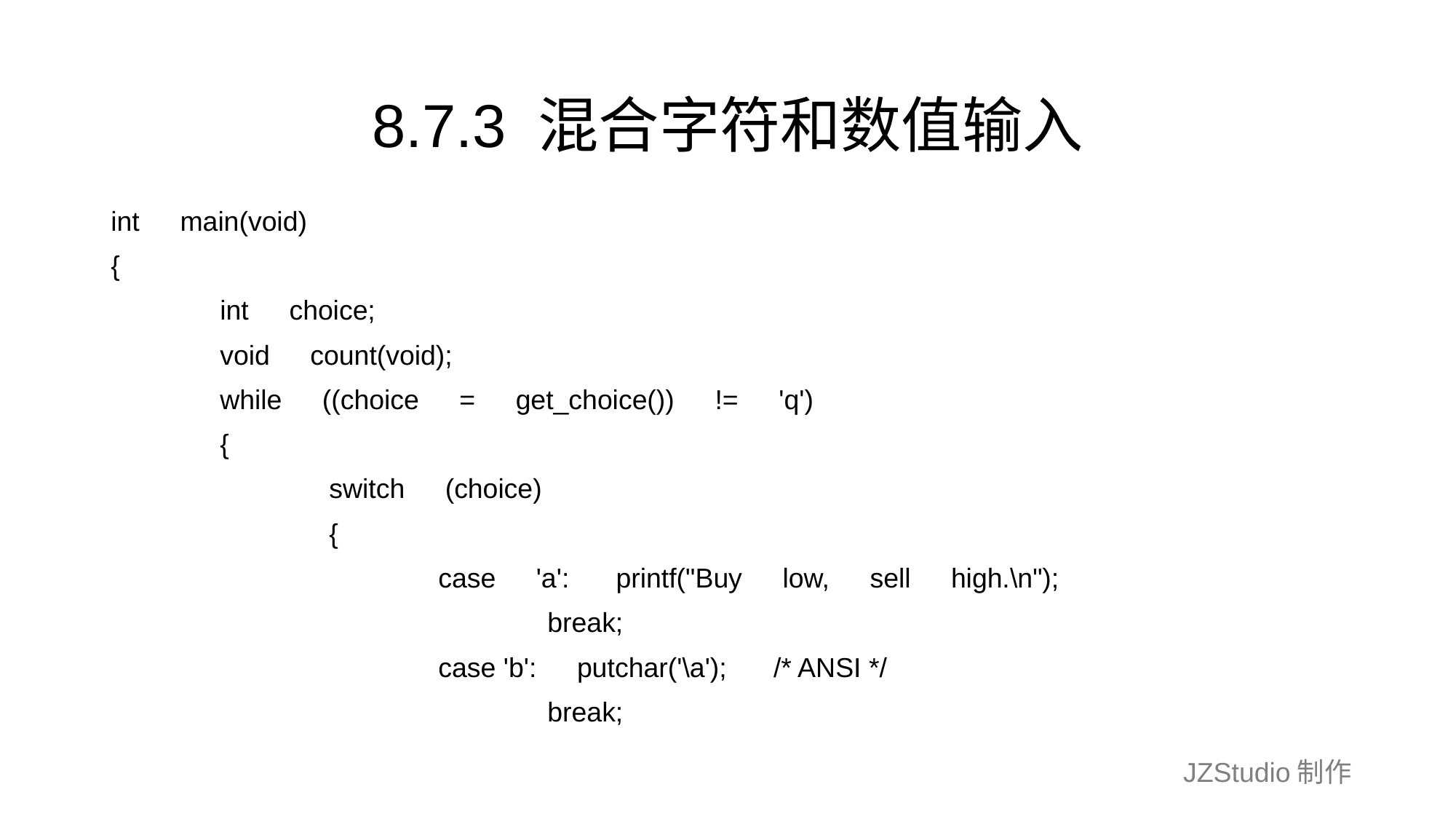

# 8.7.3 混合字符和数值输入
int　main(void)
{
	int　choice;
	void　count(void);
	while　((choice　=　get_choice())　!=　'q')
	{
		switch　(choice)
		{
			case　'a':　 printf("Buy　low,　sell　high.\n");
				break;
			case 'b':　putchar('\a');　 /* ANSI */
				break;